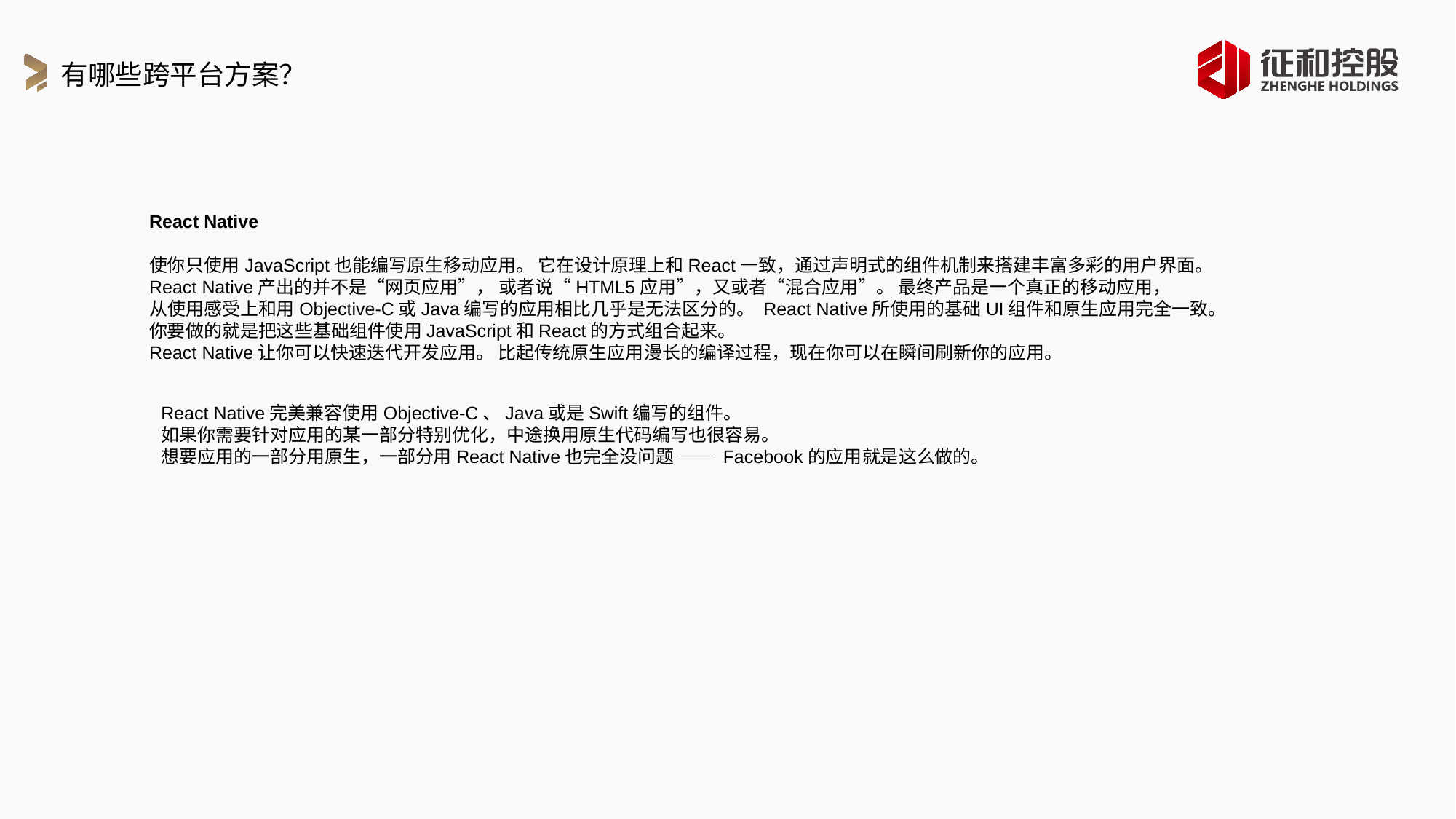

有哪些跨平台方案？
React Native

使你只使用JavaScript也能编写原生移动应用。 它在设计原理上和React一致，通过声明式的组件机制来搭建丰富多彩的用户界面。
React Native产出的并不是“网页应用”， 或者说“HTML5应用”，又或者“混合应用”。 最终产品是一个真正的移动应用，
从使用感受上和用Objective-C或Java编写的应用相比几乎是无法区分的。 React Native所使用的基础UI组件和原生应用完全一致。
你要做的就是把这些基础组件使用JavaScript和React的方式组合起来。
React Native让你可以快速迭代开发应用。 比起传统原生应用漫长的编译过程，现在你可以在瞬间刷新你的应用。
React Native完美兼容使用Objective-C、Java或是Swift编写的组件。
如果你需要针对应用的某一部分特别优化，中途换用原生代码编写也很容易。
想要应用的一部分用原生，一部分用React Native也完全没问题 —— Facebook的应用就是这么做的。